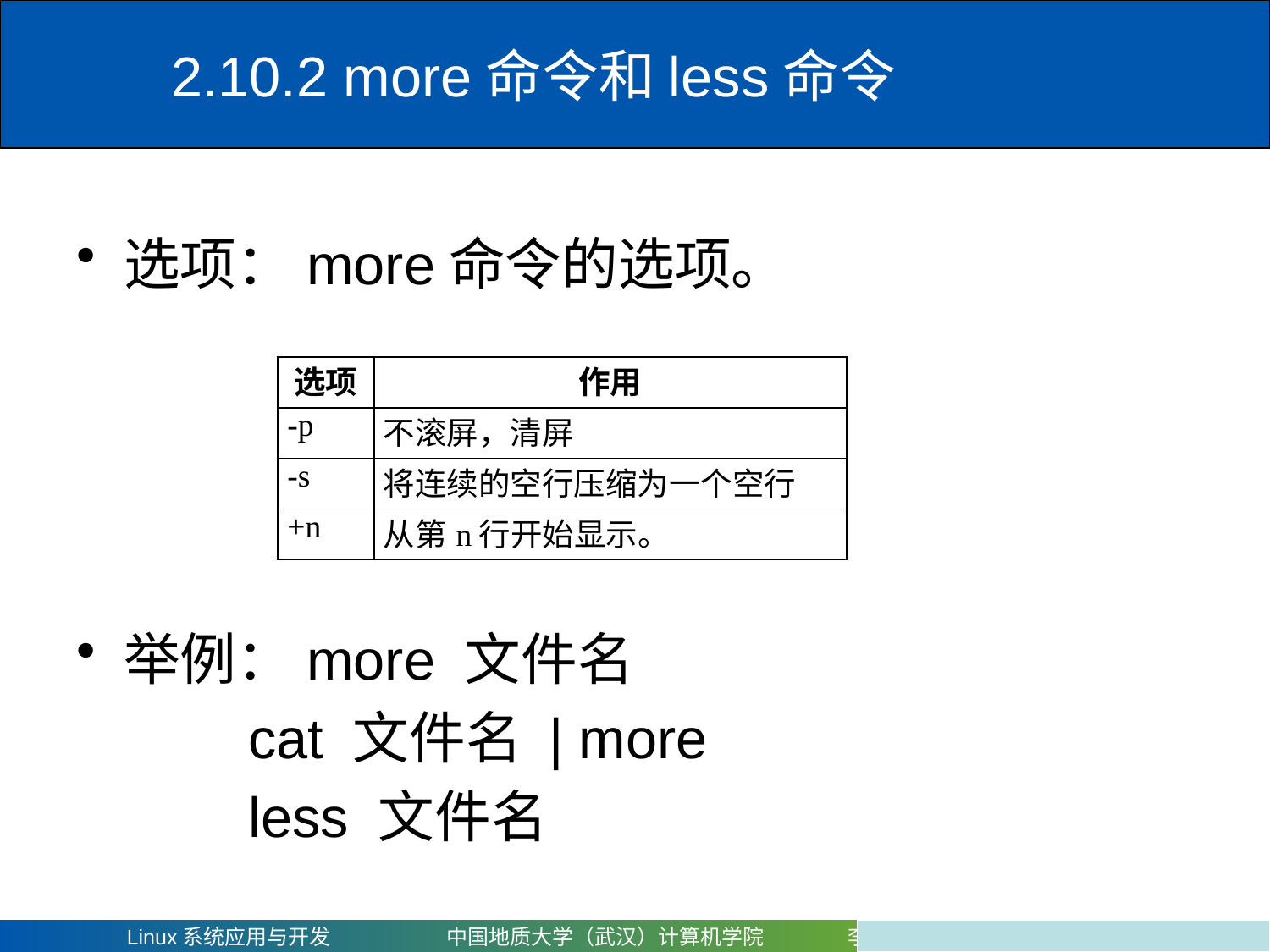

# 2.10.2 more命令和less命令
选项：more命令的选项。

举例：more 文件名
           cat 文件名 | more
           less 文件名
| 选项 | 作用 |
| --- | --- |
| -p | 不滚屏，清屏 |
| -s | 将连续的空行压缩为一个空行 |
| +n | 从第n行开始显示。 |